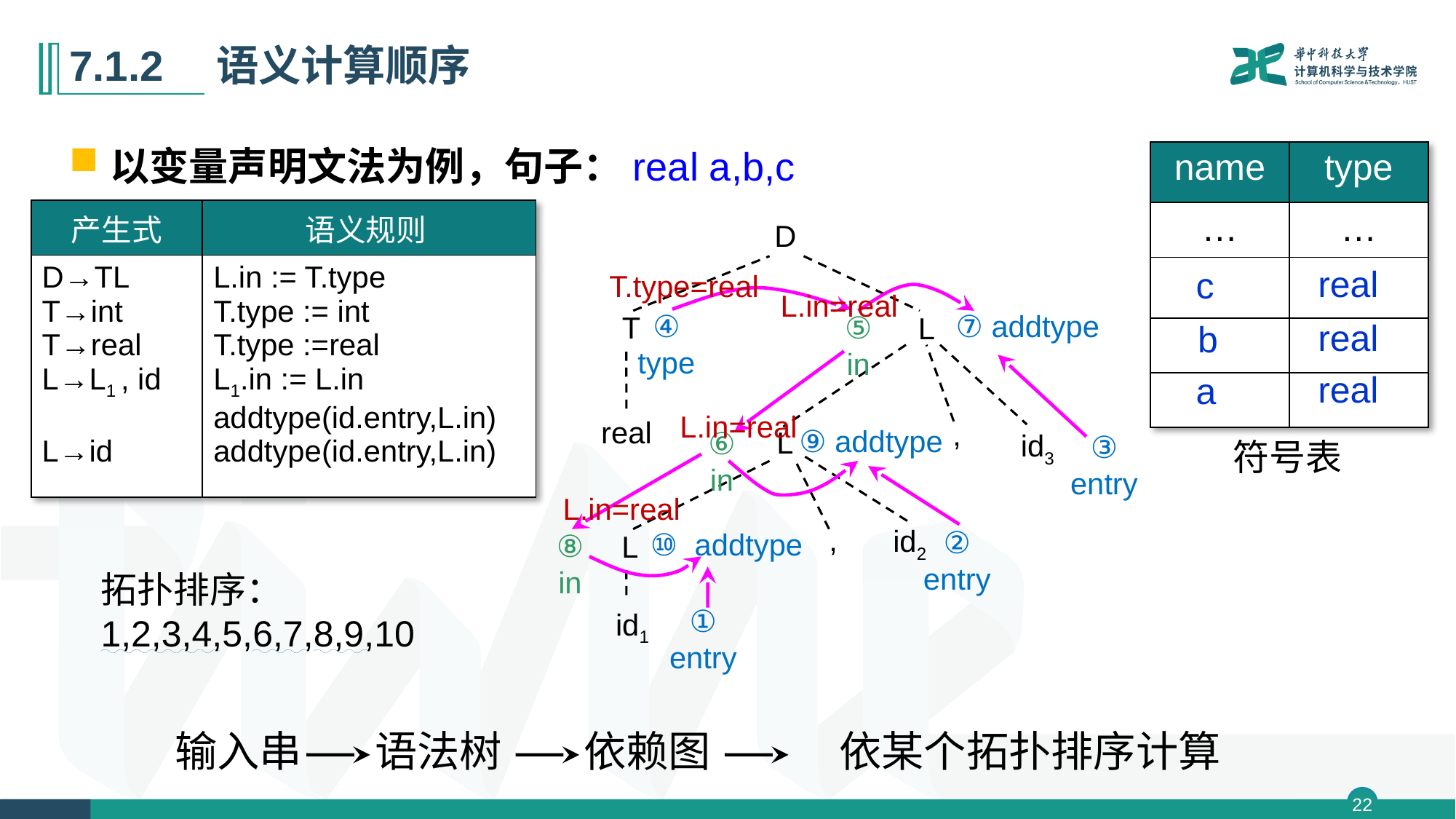

# 7.1.2　语义计算顺序
以变量声明文法为例，句子：real a,b,c
| name | type |
| --- | --- |
| … | … |
|  |  |
|  |  |
|  |  |
| 产生式 | 语义规则 |
| --- | --- |
| D→TL T→int T→real L→L1 , id L→id | L.in := T.type T.type := int T.type :=real L1.in := L.in addtype(id.entry,L.in) addtype(id.entry,L.in) |
D
real

c
T.type=real
L.in=real

④
type
T
L
⑦ addtype
real
⑤
in
b

real
a
L.in=real
real
,
L
⑨ addtype
id3
③
entry
⑥
in
符号表

L.in=real
,
id2
②
entry
L
⑩  addtype
⑧
in

拓扑排序：
1,2,3,4,5,6,7,8,9,10

①
entry
id1
输入串
语法树
依赖图
依某个拓扑排序计算